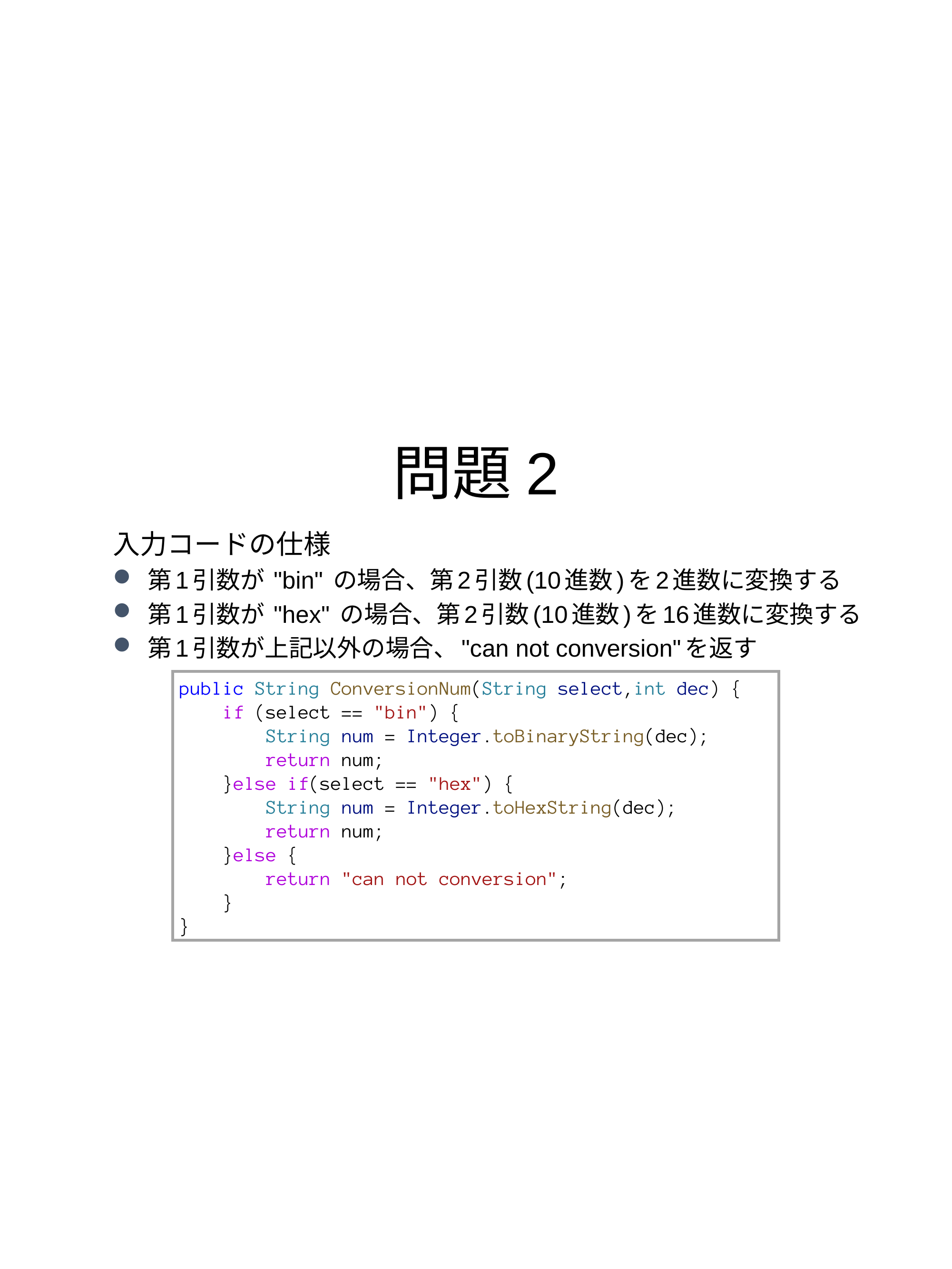

# 問題2
入力コードの仕様
第1引数が "bin" の場合、第2引数(10進数)を2進数に変換する
第1引数が "hex" の場合、第2引数(10進数)を16進数に変換する
第1引数が上記以外の場合、"can not conversion"を返す
public String ConversionNum(String select,int dec) {
    if (select == "bin") {
        String num = Integer.toBinaryString(dec);
        return num;
    }else if(select == "hex") {
        String num = Integer.toHexString(dec);
        return num;
    }else {
        return "can not conversion";
    }
}